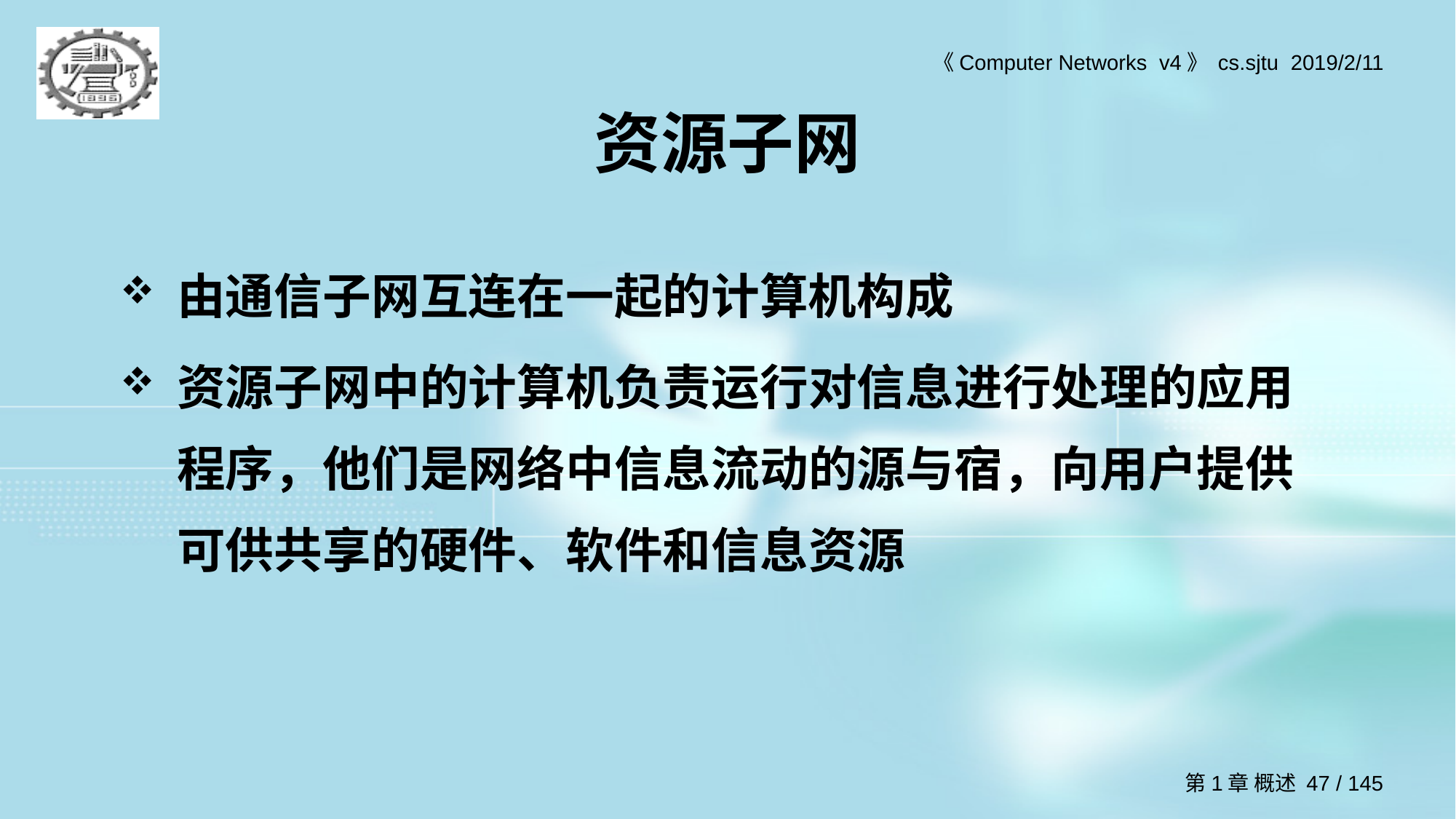

# 资源子网
由通信子网互连在一起的计算机构成
资源子网中的计算机负责运行对信息进行处理的应用程序，他们是网络中信息流动的源与宿，向用户提供可供共享的硬件、软件和信息资源